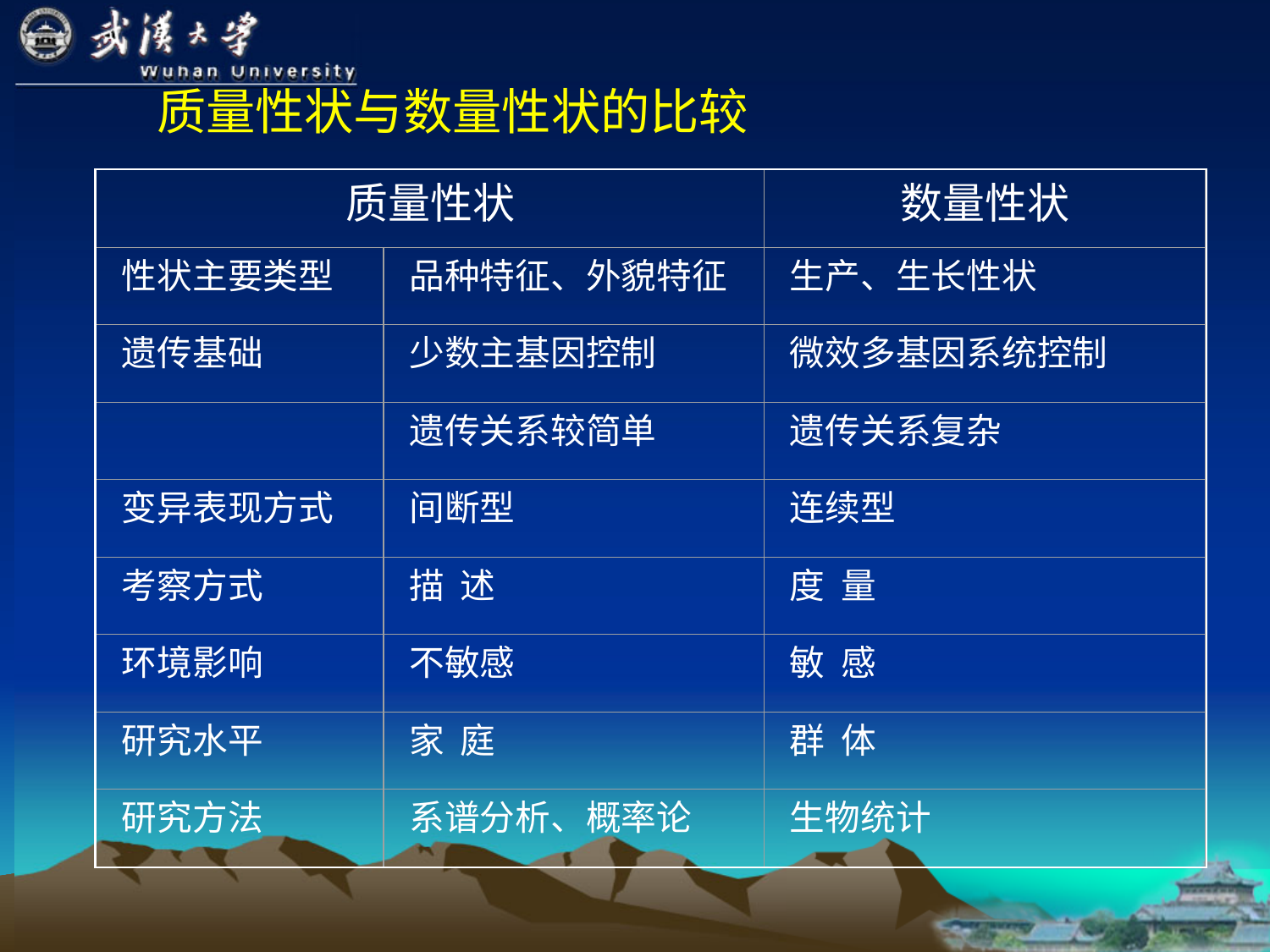

质量性状与数量性状的比较

质量性状

数量性状

性状主要类型

品种特征、外貌特征

生产、生长性状

遗传基础

少数主基因控制

微效多基因系统控制

遗传关系较简单

遗传关系复杂

变异表现方式

间断型

连续型

考察方式

描  述

度  量

环境影响

不敏感

敏  感

研究水平

家  庭

群  体

研究方法

系谱分析、概率论

生物统计